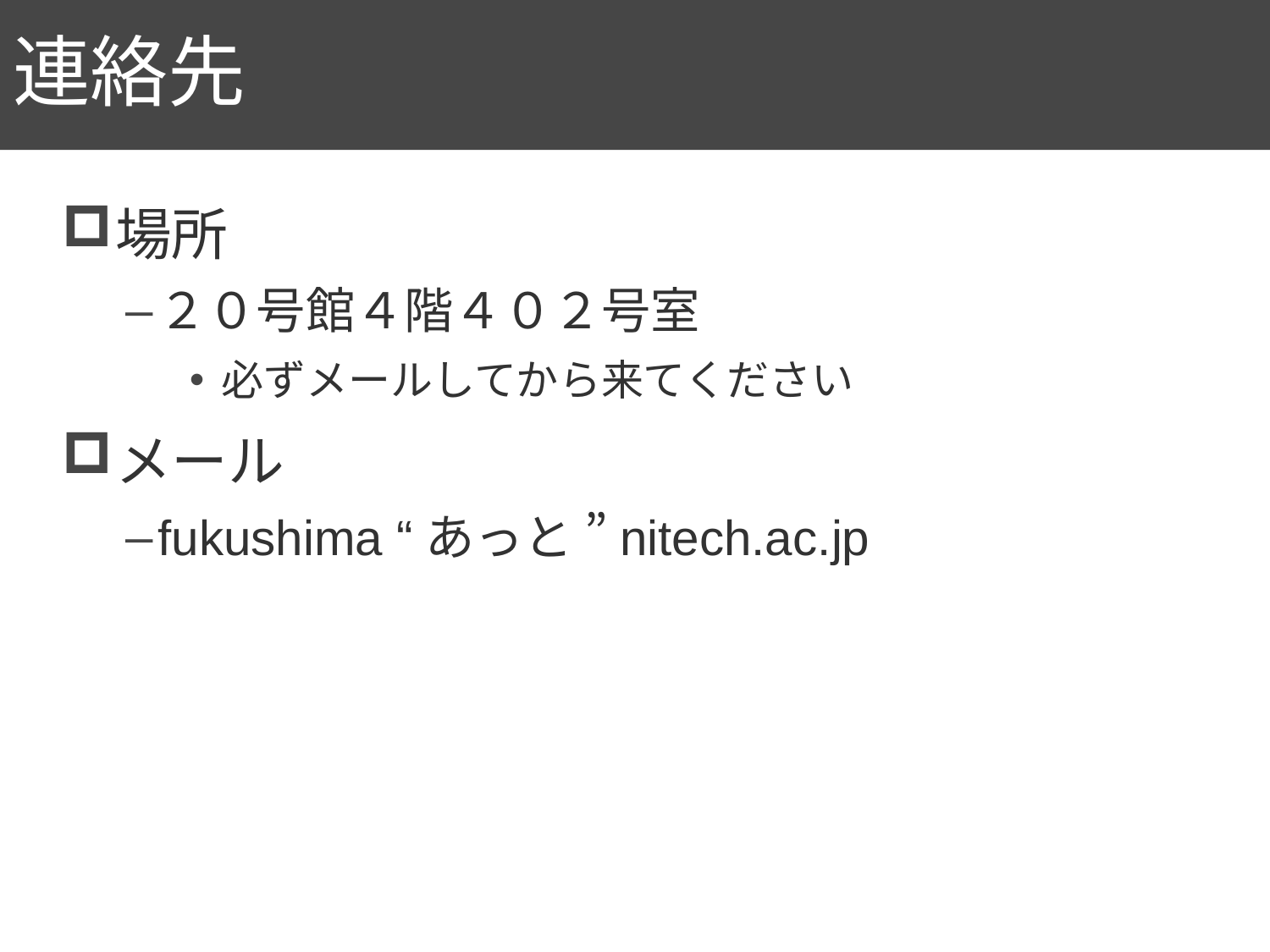

# 連絡先
2
場所
２０号館４階４０２号室
必ずメールしてから来てください
メール
fukushima “あっと ”nitech.ac.jp